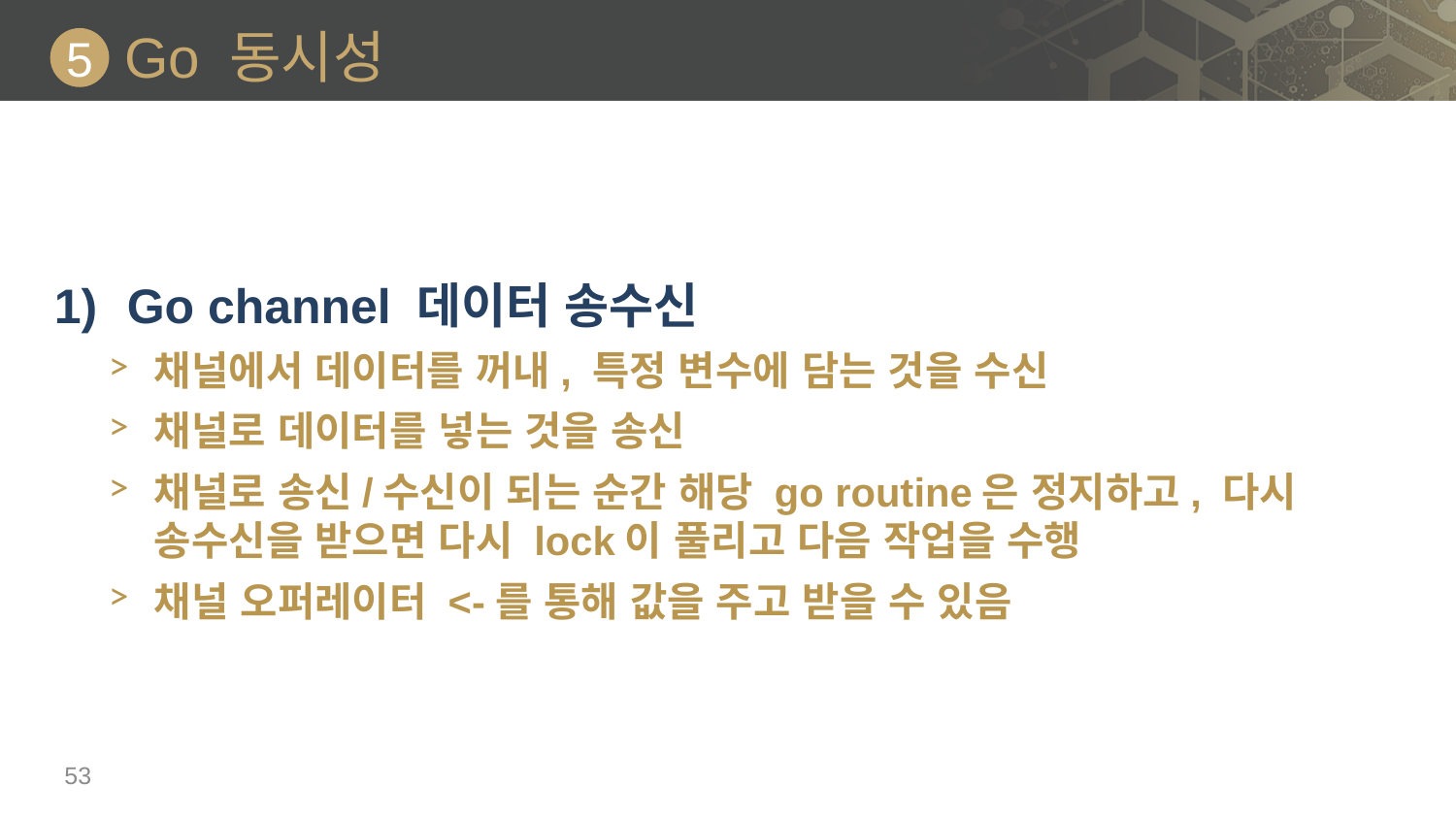

# Go 동시성
5
Go channel 데이터 송수신
채널에서 데이터를 꺼내, 특정 변수에 담는 것을 수신
채널로 데이터를 넣는 것을 송신
채널로 송신/수신이 되는 순간 해당 go routine은 정지하고, 다시          송수신을 받으면 다시 lock이 풀리고 다음 작업을 수행
채널 오퍼레이터 <-를 통해 값을 주고 받을 수 있음
53